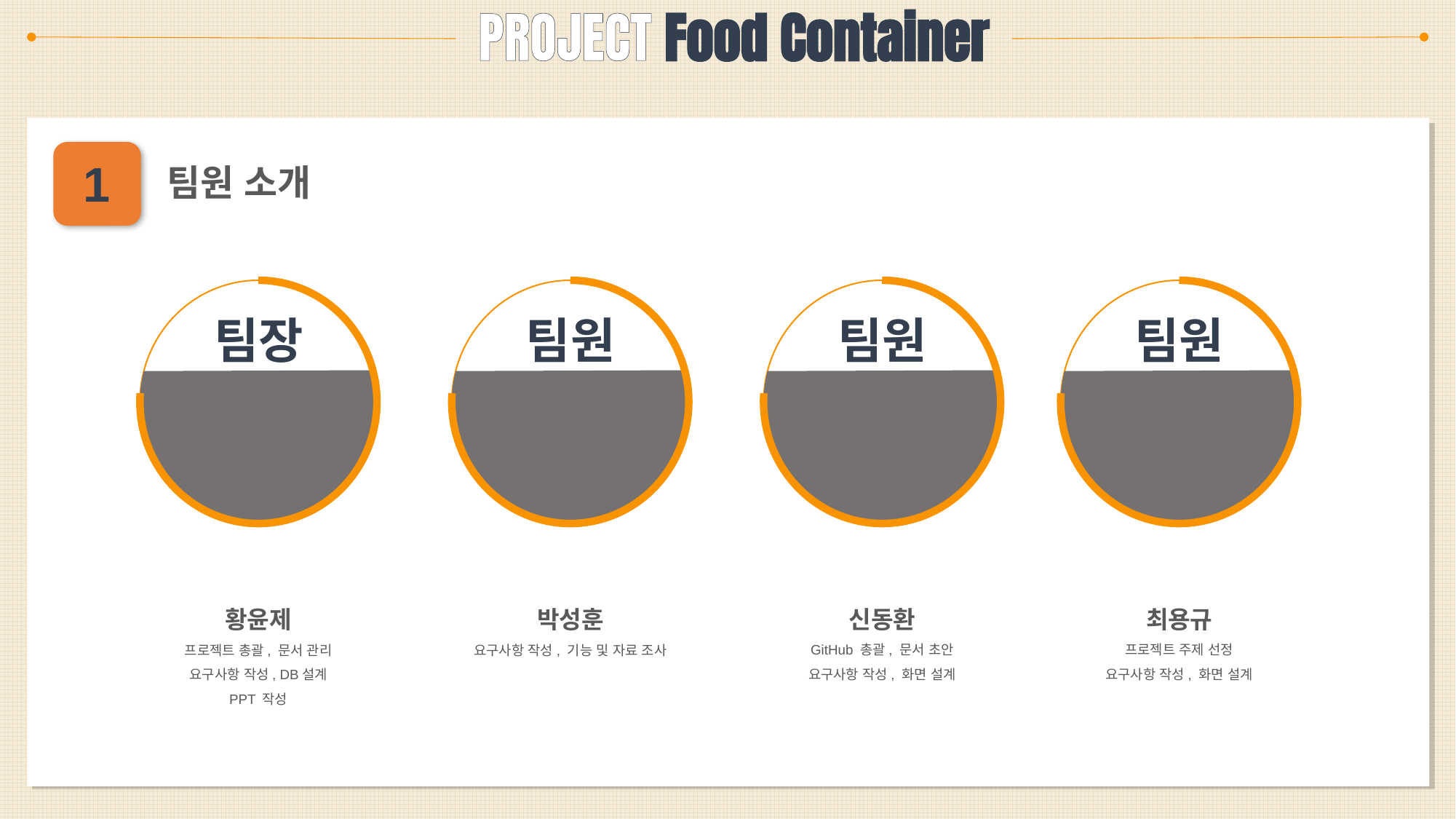

PROJECT Food Container

1
팀원 소개

팀장
팀원
팀원
팀원
황윤제
프로젝트 총괄, 문서 관리
요구사항 작성, DB설계
PPT 작성
박성훈
요구사항 작성, 기능 및 자료 조사
신동환
GitHub 총괄, 문서 초안
요구사항 작성, 화면 설계
최용규
프로젝트 주제 선정
요구사항 작성, 화면 설계